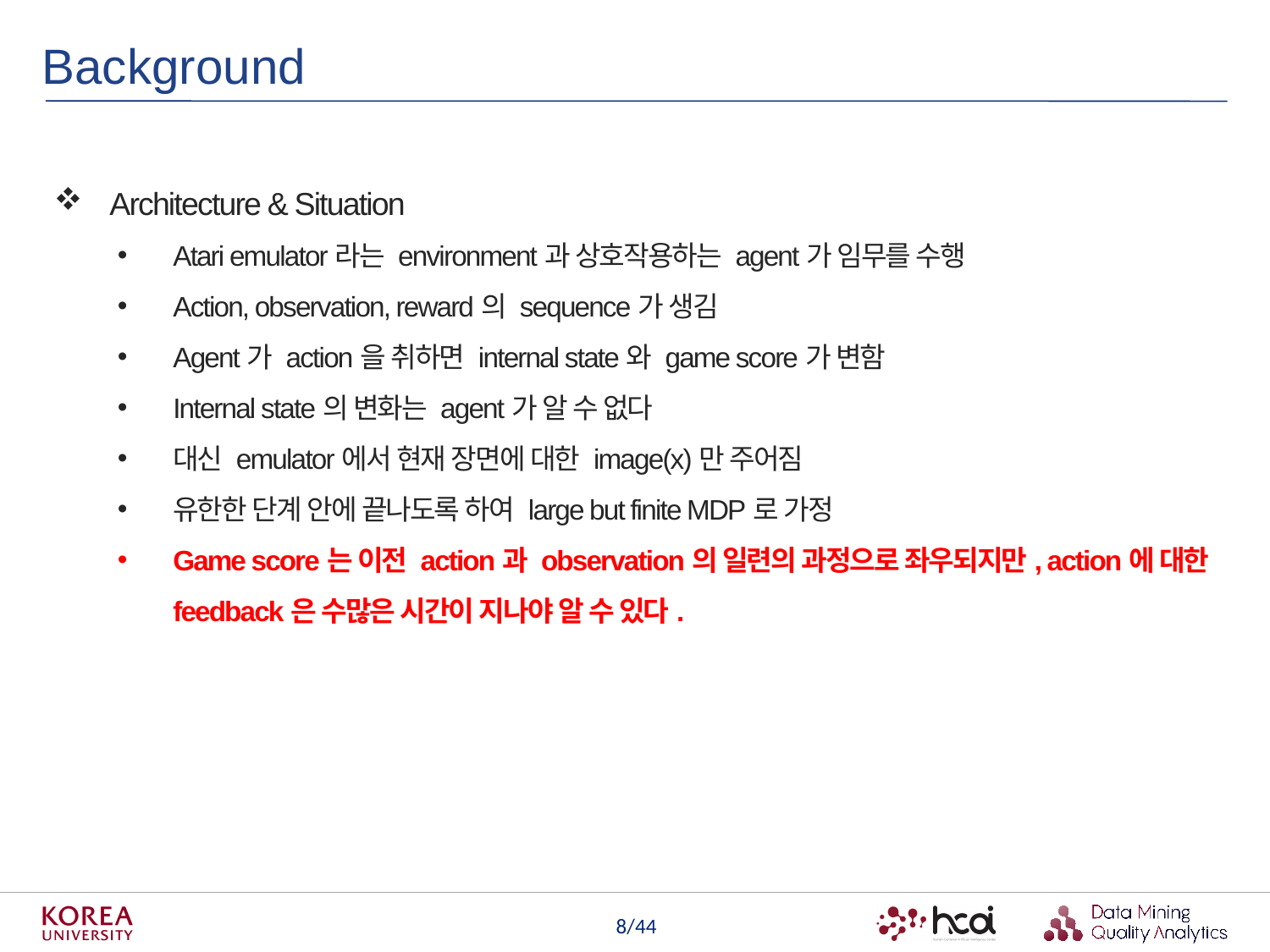

Background
Architecture & Situation
Atari emulator라는 environment과 상호작용하는 agent가 임무를 수행
Action, observation, reward의 sequence가 생김
Agent가 action을 취하면 internal state와 game score가 변함
Internal state의 변화는 agent가 알 수 없다
대신 emulator에서 현재 장면에 대한 image(x)만 주어짐
유한한 단계 안에 끝나도록 하여 large but finite MDP로 가정
Game score는 이전 action과 observation의 일련의 과정으로 좌우되지만, action에 대한 feedback은 수많은 시간이 지나야 알 수 있다.